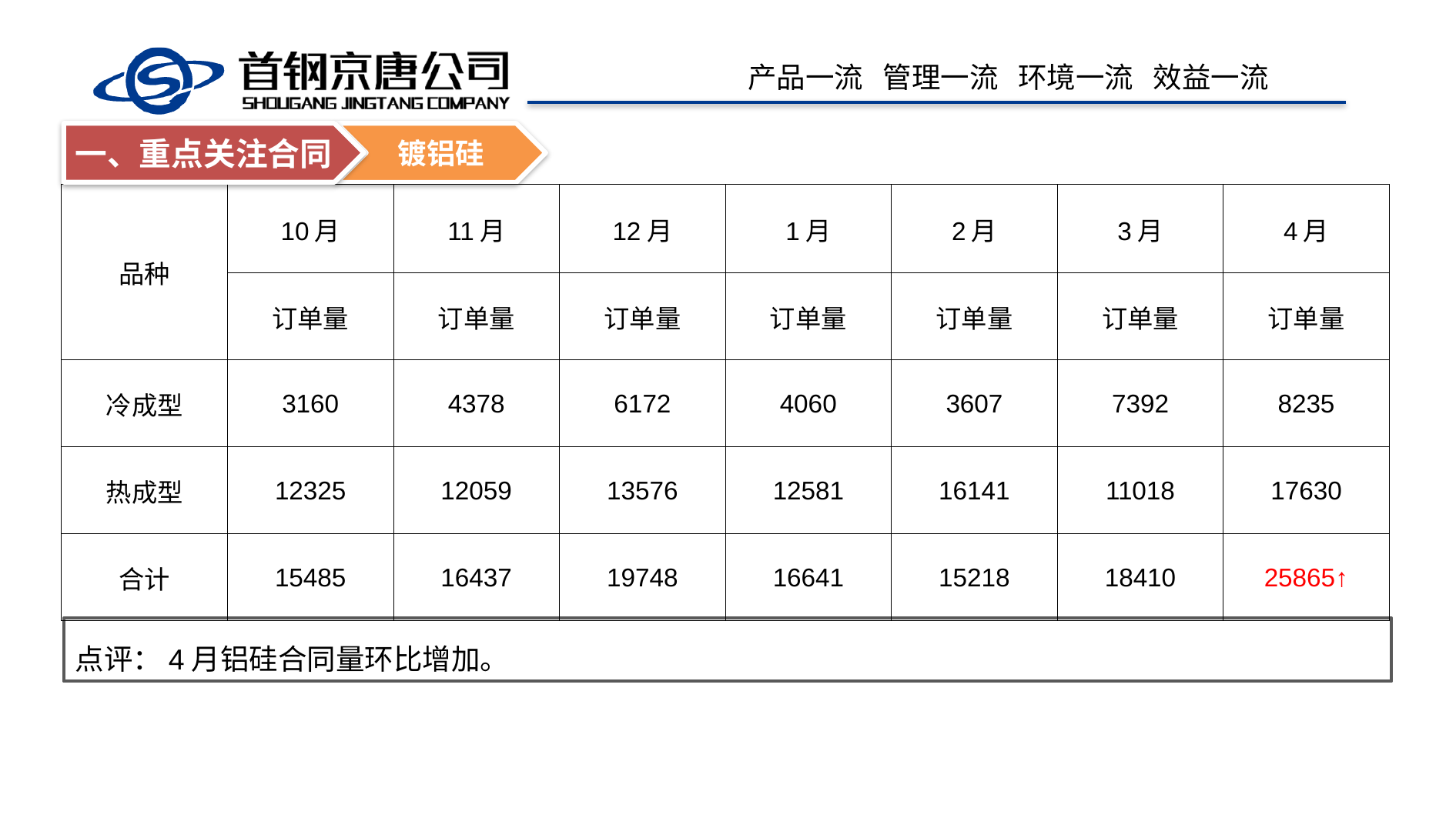

镀铝硅
一、重点关注合同
| 品种 | 10月 | 11月 | 12月 | 1月 | 2月 | 3月 | 4月 |
| --- | --- | --- | --- | --- | --- | --- | --- |
|  | 订单量 | 订单量 | 订单量 | 订单量 | 订单量 | 订单量 | 订单量 |
| 冷成型 | 3160 | 4378 | 6172 | 4060 | 3607 | 7392 | 8235 |
| 热成型 | 12325 | 12059 | 13576 | 12581 | 16141 | 11018 | 17630 |
| 合计 | 15485 | 16437 | 19748 | 16641 | 15218 | 18410 | 25865↑ |
点评：4月铝硅合同量环比增加。